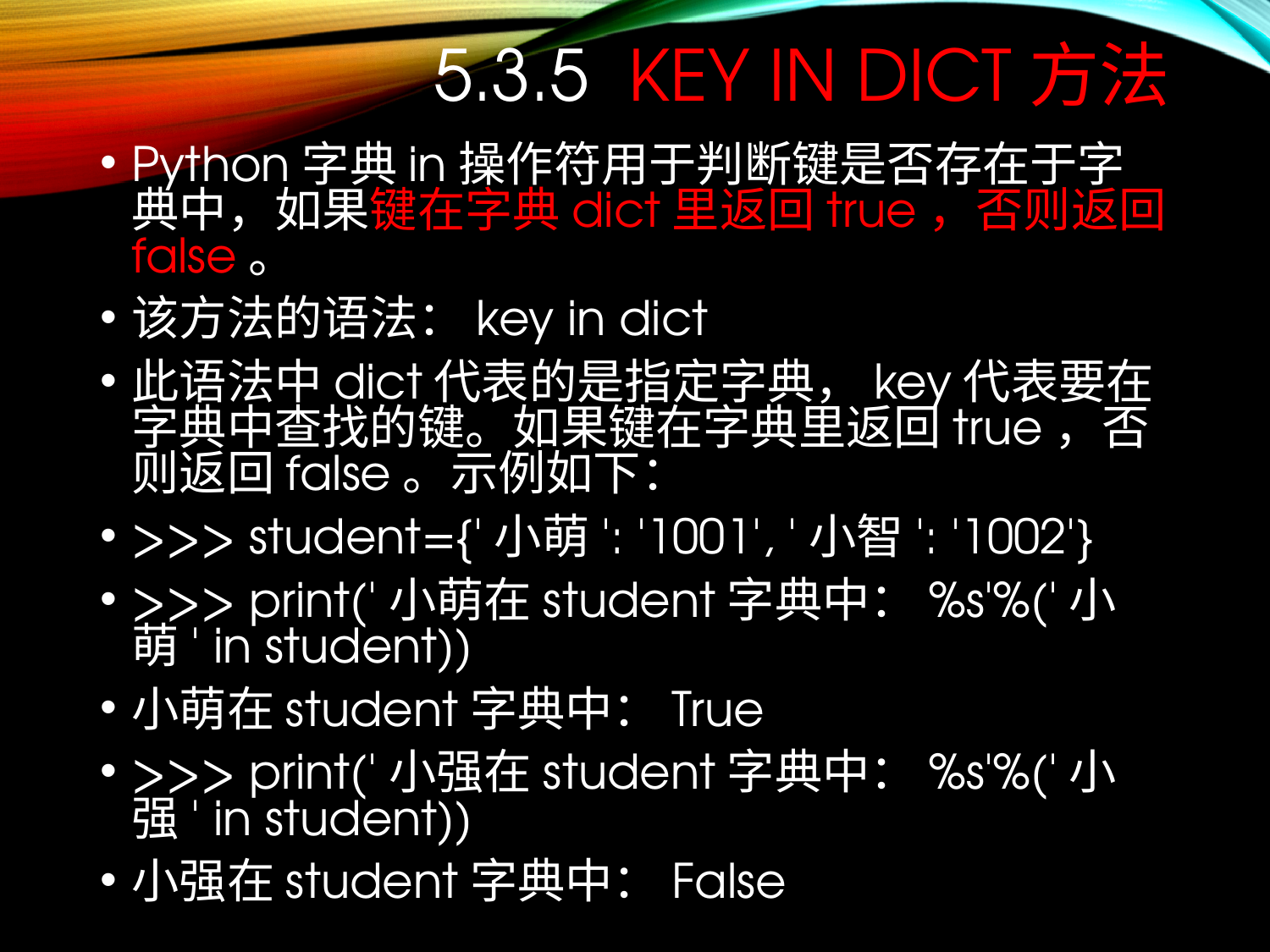

# 5.3.5  key in dict方法
Python字典in操作符用于判断键是否存在于字典中，如果键在字典dict里返回true，否则返回false。
该方法的语法：key in dict
此语法中dict代表的是指定字典，key代表要在字典中查找的键。如果键在字典里返回true，否则返回false。示例如下：
>>> student={'小萌': '1001', '小智': '1002'}
>>> print('小萌在student字典中：%s'%('小萌' in student))
小萌在student字典中：True
>>> print('小强在student字典中：%s'%('小强' in student))
小强在student字典中：False